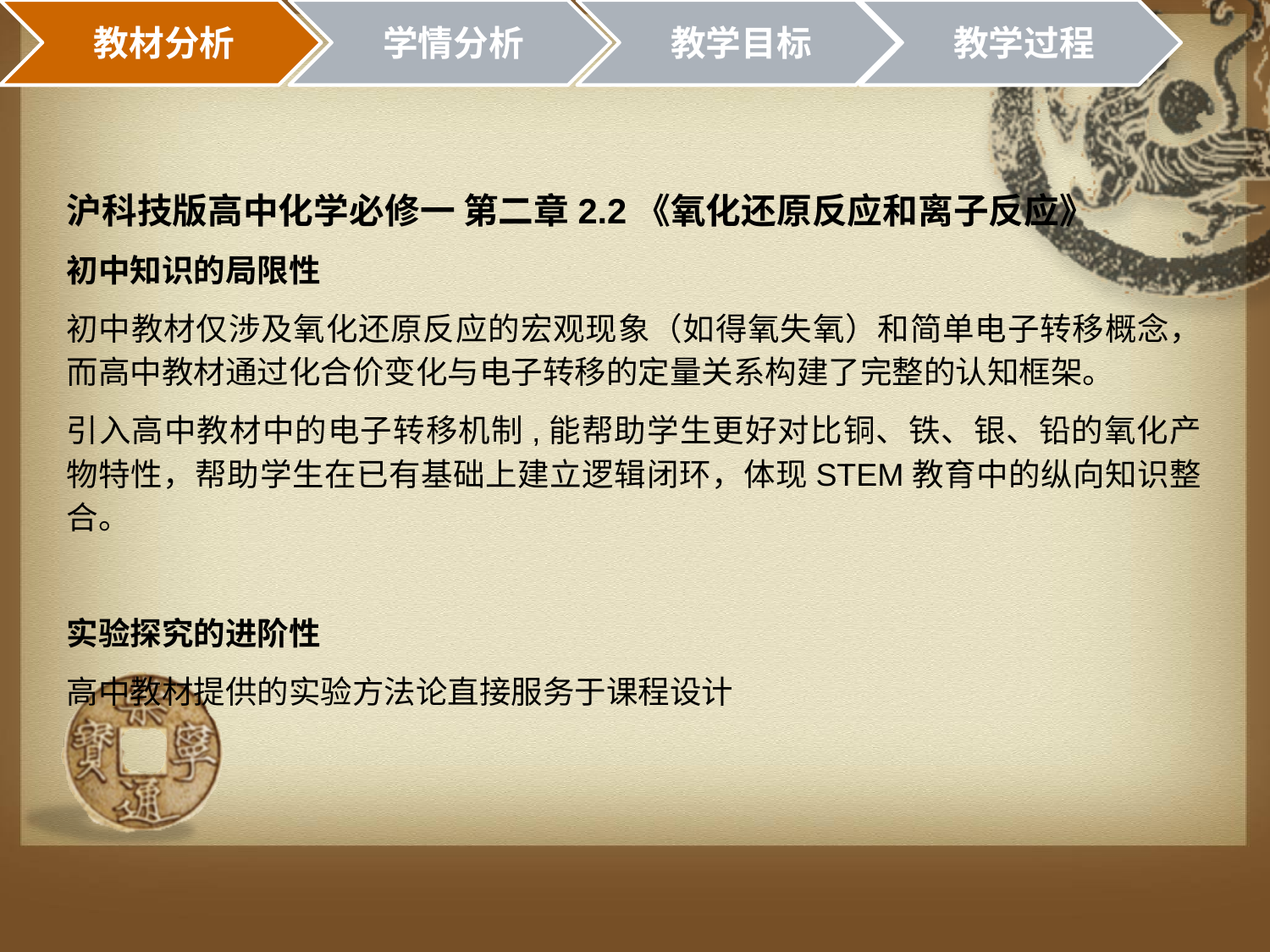

教材分析
学情分析
教学目标
教学过程
沪科技版高中化学必修一 第二章2.2《氧化还原反应和离子反应》
初中知识的局限性
初中教材仅涉及氧化还原反应的宏观现象（如得氧失氧）和简单电子转移概念，而高中教材通过化合价变化与电子转移的定量关系构建了完整的认知框架。
引入高中教材中的电子转移机制,能帮助学生更好对比铜、铁、银、铅的氧化产物特性，帮助学生在已有基础上建立逻辑闭环，体现STEM教育中的纵向知识整合。

实验探究的进阶性
高中教材提供的实验方法论直接服务于课程设计